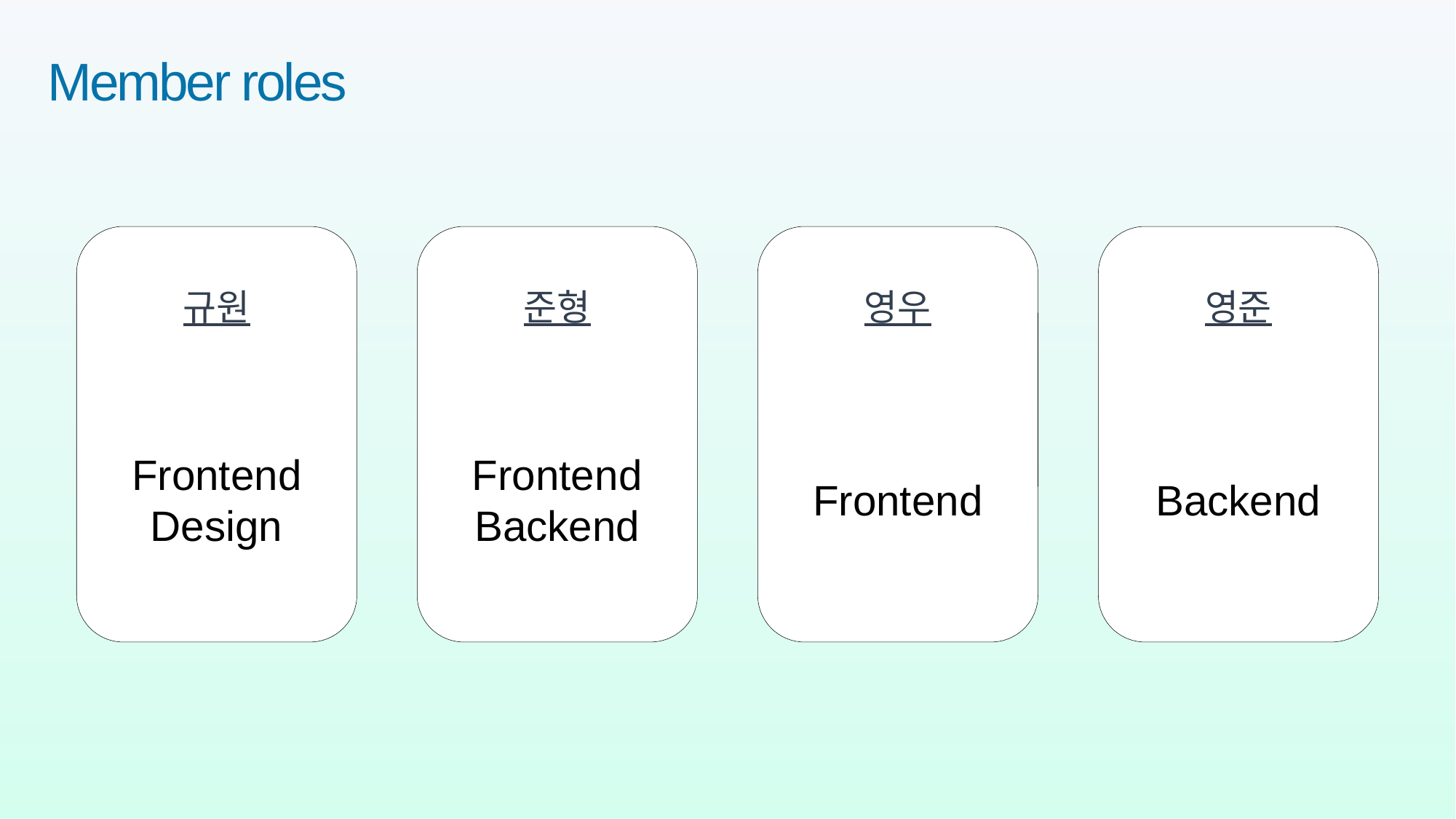

Member roles

규원
Frontend
Design

준형
Frontend
Backend

영우
Frontend

영준
Backend